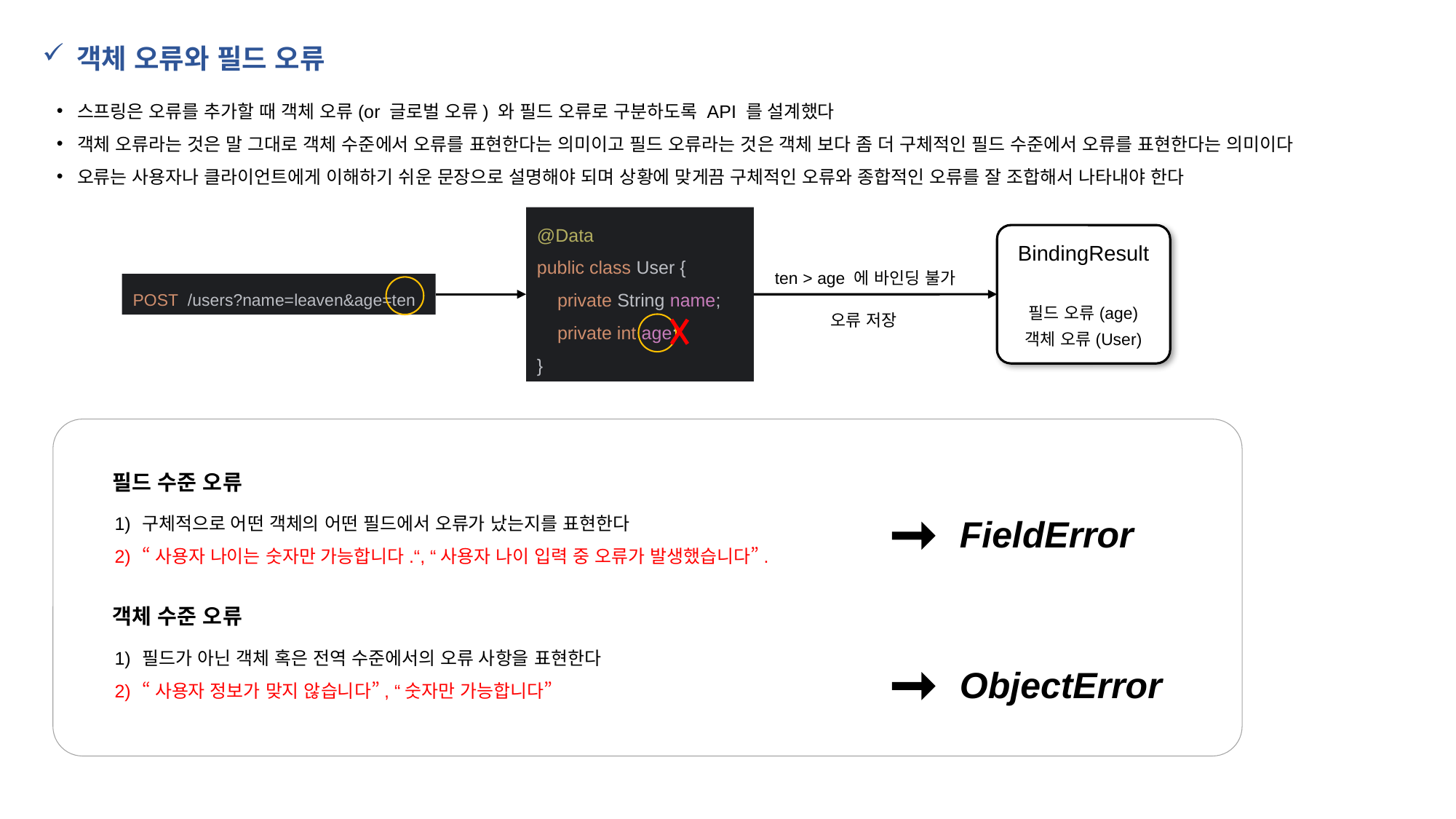

객체 오류와 필드 오류
스프링은 오류를 추가할 때 객체 오류(or 글로벌 오류) 와 필드 오류로 구분하도록 API 를 설계했다
객체 오류라는 것은 말 그대로 객체 수준에서 오류를 표현한다는 의미이고 필드 오류라는 것은 객체 보다 좀 더 구체적인 필드 수준에서 오류를 표현한다는 의미이다
오류는 사용자나 클라이언트에게 이해하기 쉬운 문장으로 설명해야 되며 상황에 맞게끔 구체적인 오류와 종합적인 오류를 잘 조합해서 나타내야 한다
@Data
public class User {
    private String name;
    private int age;
}
BindingResult

필드 오류(age)
객체 오류(User)
ten > age 에 바인딩 불가
POST  /users?name=leaven&age=ten

오류 저장

필드 수준 오류
구체적으로 어떤 객체의 어떤 필드에서 오류가 났는지를 표현한다
“사용자 나이는 숫자만 가능합니다.“, “사용자 나이 입력 중 오류가 발생했습니다”.
FieldError

객체 수준 오류
필드가 아닌 객체 혹은 전역 수준에서의 오류 사항을 표현한다
“사용자 정보가 맞지 않습니다”, “숫자만 가능합니다”
ObjectError